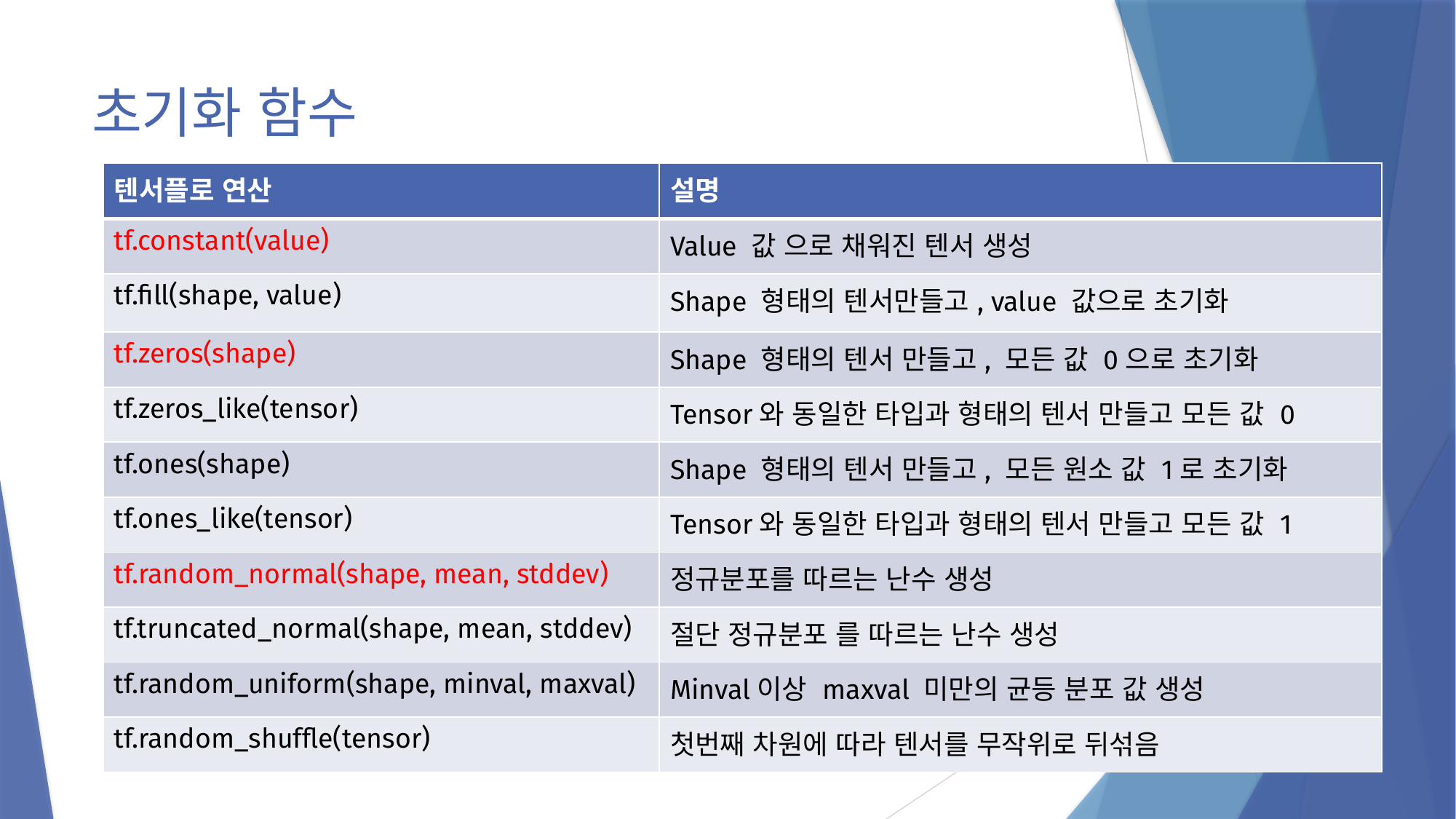

# 초기화 함수
| 텐서플로 연산 | 설명 |
| --- | --- |
| tf.constant(value) | Value 값 으로 채워진 텐서 생성 |
| tf.fill(shape, value) | Shape 형태의 텐서만들고, value 값으로 초기화 |
| tf.zeros(shape) | Shape 형태의 텐서 만들고, 모든 값 0으로 초기화 |
| tf.zeros\_like(tensor) | Tensor와 동일한 타입과 형태의 텐서 만들고 모든 값 0 |
| tf.ones(shape) | Shape 형태의 텐서 만들고, 모든 원소 값 1로 초기화 |
| tf.ones\_like(tensor) | Tensor와 동일한 타입과 형태의 텐서 만들고 모든 값 1 |
| tf.random\_normal(shape, mean, stddev) | 정규분포를 따르는 난수 생성 |
| tf.truncated\_normal(shape, mean, stddev) | 절단 정규분포 를 따르는 난수 생성 |
| tf.random\_uniform(shape, minval, maxval) | Minval이상 maxval 미만의 균등 분포 값 생성 |
| tf.random\_shuffle(tensor) | 첫번째 차원에 따라 텐서를 무작위로 뒤섞음 |